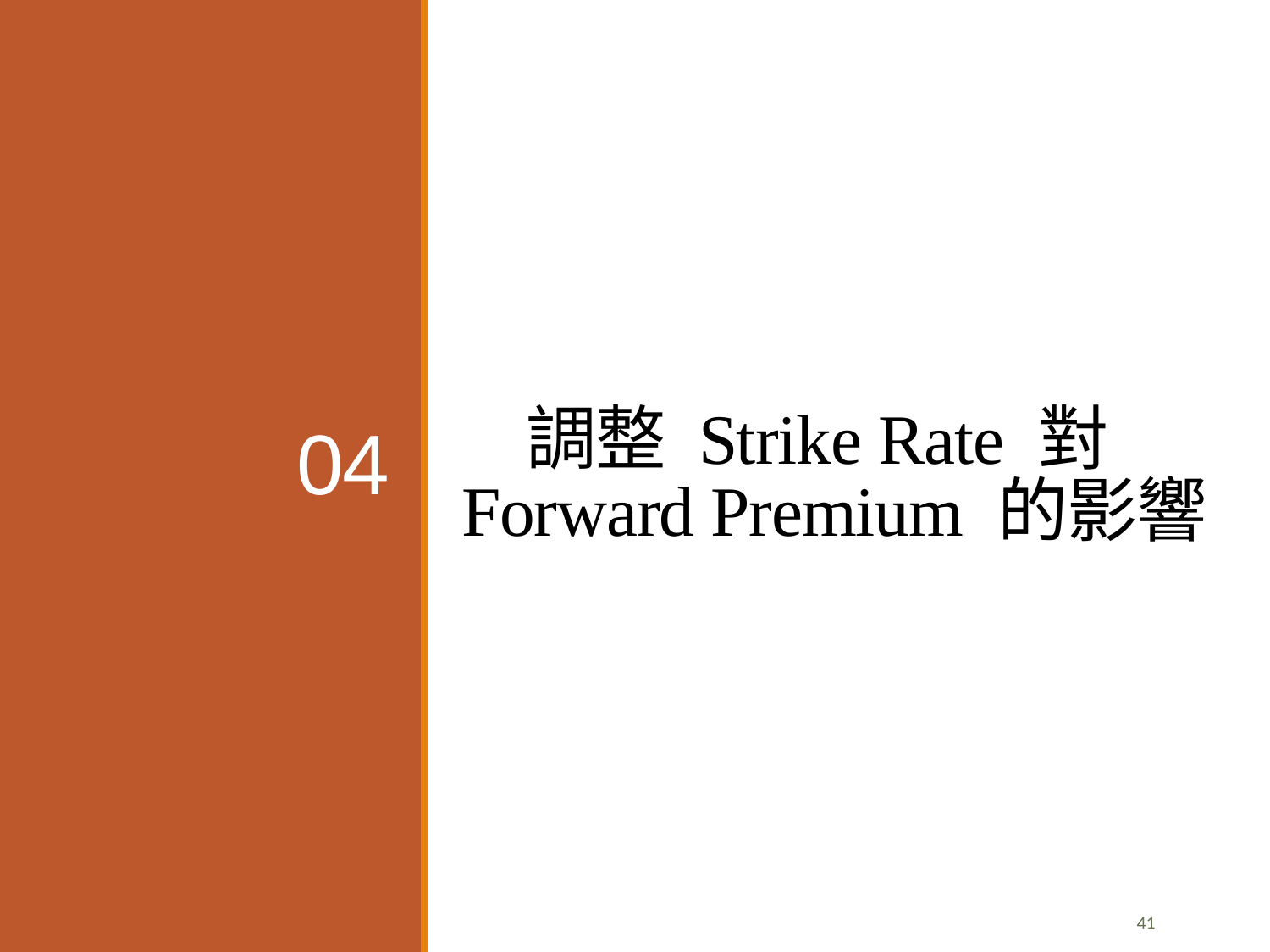

# 調整 Strike Rate 對 Forward Premium 的影響
04
41